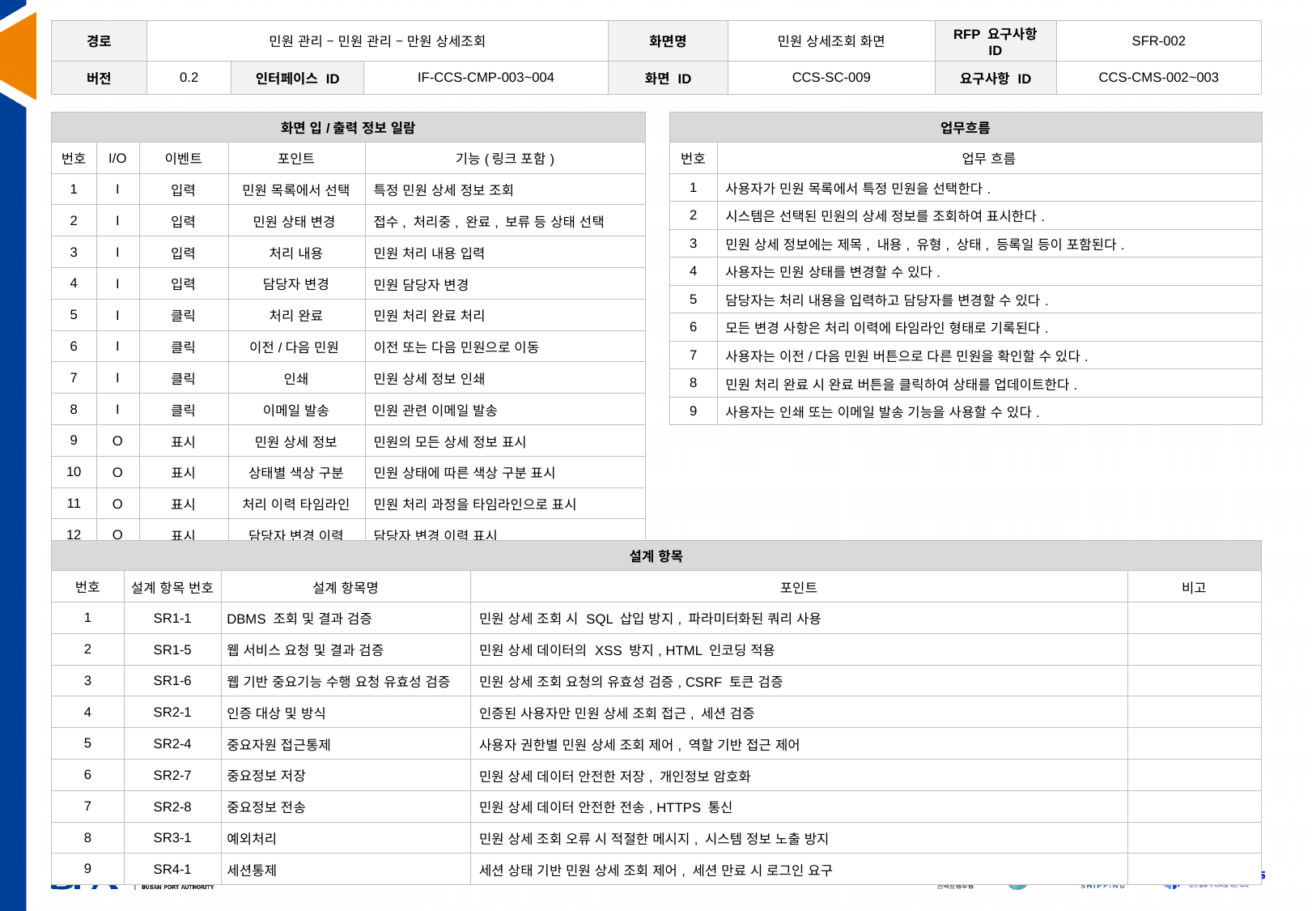

| 경로 | 민원 관리 – 민원 관리 – 만원 상세조회 |  |  | 화면명 | 민원 상세조회 화면 | RFP 요구사항 ID | SFR-002 |
| --- | --- | --- | --- | --- | --- | --- | --- |
| 버전 | 0.2 | 인터페이스 ID | IF-CCS-CMP-003~004 | 화면 ID | CCS-SC-009 | 요구사항 ID | CCS-CMS-002~003 |
| 화면 입/출력 정보 일람 |  |  |  |  |
| --- | --- | --- | --- | --- |
| 번호 | I/O | 이벤트 | 포인트 | 기능(링크 포함) |
| 1 | I | 입력 | 민원 목록에서 선택 | 특정 민원 상세 정보 조회 |
| 2 | I | 입력 | 민원 상태 변경 | 접수, 처리중, 완료, 보류 등 상태 선택 |
| 3 | I | 입력 | 처리 내용 | 민원 처리 내용 입력 |
| 4 | I | 입력 | 담당자 변경 | 민원 담당자 변경 |
| 5 | I | 클릭 | 처리 완료 | 민원 처리 완료 처리 |
| 6 | I | 클릭 | 이전/다음 민원 | 이전 또는 다음 민원으로 이동 |
| 7 | I | 클릭 | 인쇄 | 민원 상세 정보 인쇄 |
| 8 | I | 클릭 | 이메일 발송 | 민원 관련 이메일 발송 |
| 9 | O | 표시 | 민원 상세 정보 | 민원의 모든 상세 정보 표시 |
| 10 | O | 표시 | 상태별 색상 구분 | 민원 상태에 따른 색상 구분 표시 |
| 11 | O | 표시 | 처리 이력 타임라인 | 민원 처리 과정을 타임라인으로 표시 |
| 12 | O | 표시 | 담당자 변경 이력 | 담당자 변경 이력 표시 |
| 13 | O | 표시 | 첨부파일 목록 | 민원 관련 첨부파일 목록 표시 |
| 업무흐름 |  |
| --- | --- |
| 번호 | 업무 흐름 |
| 1 | 사용자가 민원 목록에서 특정 민원을 선택한다. |
| 2 | 시스템은 선택된 민원의 상세 정보를 조회하여 표시한다. |
| 3 | 민원 상세 정보에는 제목, 내용, 유형, 상태, 등록일 등이 포함된다. |
| 4 | 사용자는 민원 상태를 변경할 수 있다. |
| 5 | 담당자는 처리 내용을 입력하고 담당자를 변경할 수 있다. |
| 6 | 모든 변경 사항은 처리 이력에 타임라인 형태로 기록된다. |
| 7 | 사용자는 이전/다음 민원 버튼으로 다른 민원을 확인할 수 있다. |
| 8 | 민원 처리 완료 시 완료 버튼을 클릭하여 상태를 업데이트한다. |
| 9 | 사용자는 인쇄 또는 이메일 발송 기능을 사용할 수 있다. |
| 설계 항목 |  |  |  |  |
| --- | --- | --- | --- | --- |
| 번호 | 설계 항목 번호 | 설계 항목명 | 포인트 | 비고 |
| 1 | SR1-1 | DBMS 조회 및 결과 검증 | 민원 상세 조회 시 SQL 삽입 방지, 파라미터화된 쿼리 사용 |  |
| 2 | SR1-5 | 웹 서비스 요청 및 결과 검증 | 민원 상세 데이터의 XSS 방지, HTML 인코딩 적용 |  |
| 3 | SR1-6 | 웹 기반 중요기능 수행 요청 유효성 검증 | 민원 상세 조회 요청의 유효성 검증, CSRF 토큰 검증 |  |
| 4 | SR2-1 | 인증 대상 및 방식 | 인증된 사용자만 민원 상세 조회 접근, 세션 검증 |  |
| 5 | SR2-4 | 중요자원 접근통제 | 사용자 권한별 민원 상세 조회 제어, 역할 기반 접근 제어 |  |
| 6 | SR2-7 | 중요정보 저장 | 민원 상세 데이터 안전한 저장, 개인정보 암호화 |  |
| 7 | SR2-8 | 중요정보 전송 | 민원 상세 데이터 안전한 전송, HTTPS 통신 |  |
| 8 | SR3-1 | 예외처리 | 민원 상세 조회 오류 시 적절한 메시지, 시스템 정보 노출 방지 |  |
| 9 | SR4-1 | 세션통제 | 세션 상태 기반 민원 상세 조회 제어, 세션 만료 시 로그인 요구 |  |